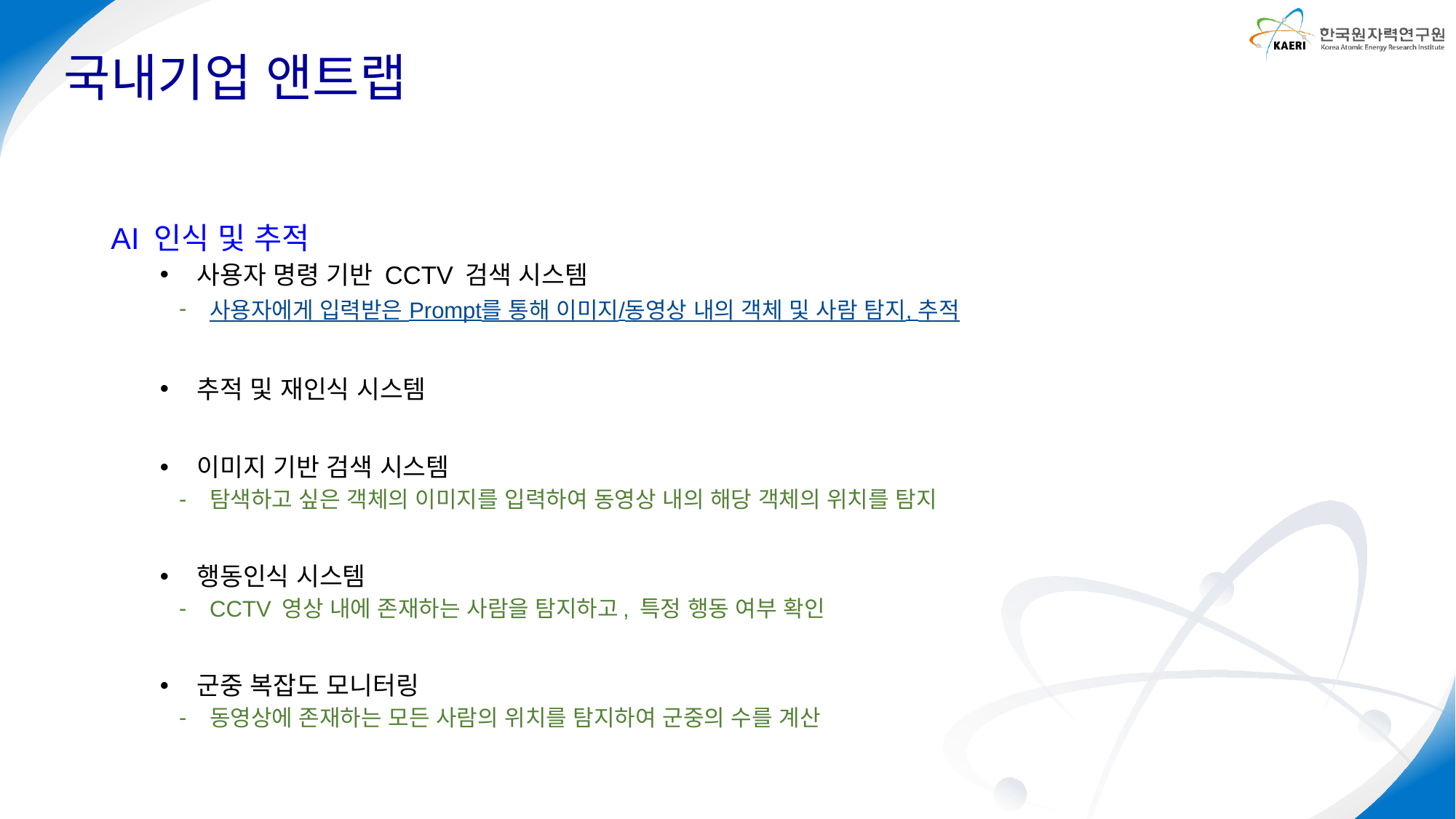

# 국내기업 앤트랩
AI 인식 및 추적
사용자 명령 기반 CCTV 검색 시스템
사용자에게 입력받은 Prompt를 통해 이미지/동영상 내의 객체 및 사람 탐지, 추적

추적 및 재인식 시스템

이미지 기반 검색 시스템
탐색하고 싶은 객체의 이미지를 입력하여 동영상 내의 해당 객체의 위치를 탐지

행동인식 시스템
CCTV 영상 내에 존재하는 사람을 탐지하고, 특정 행동 여부 확인

군중 복잡도 모니터링
동영상에 존재하는 모든 사람의 위치를 탐지하여 군중의 수를 계산